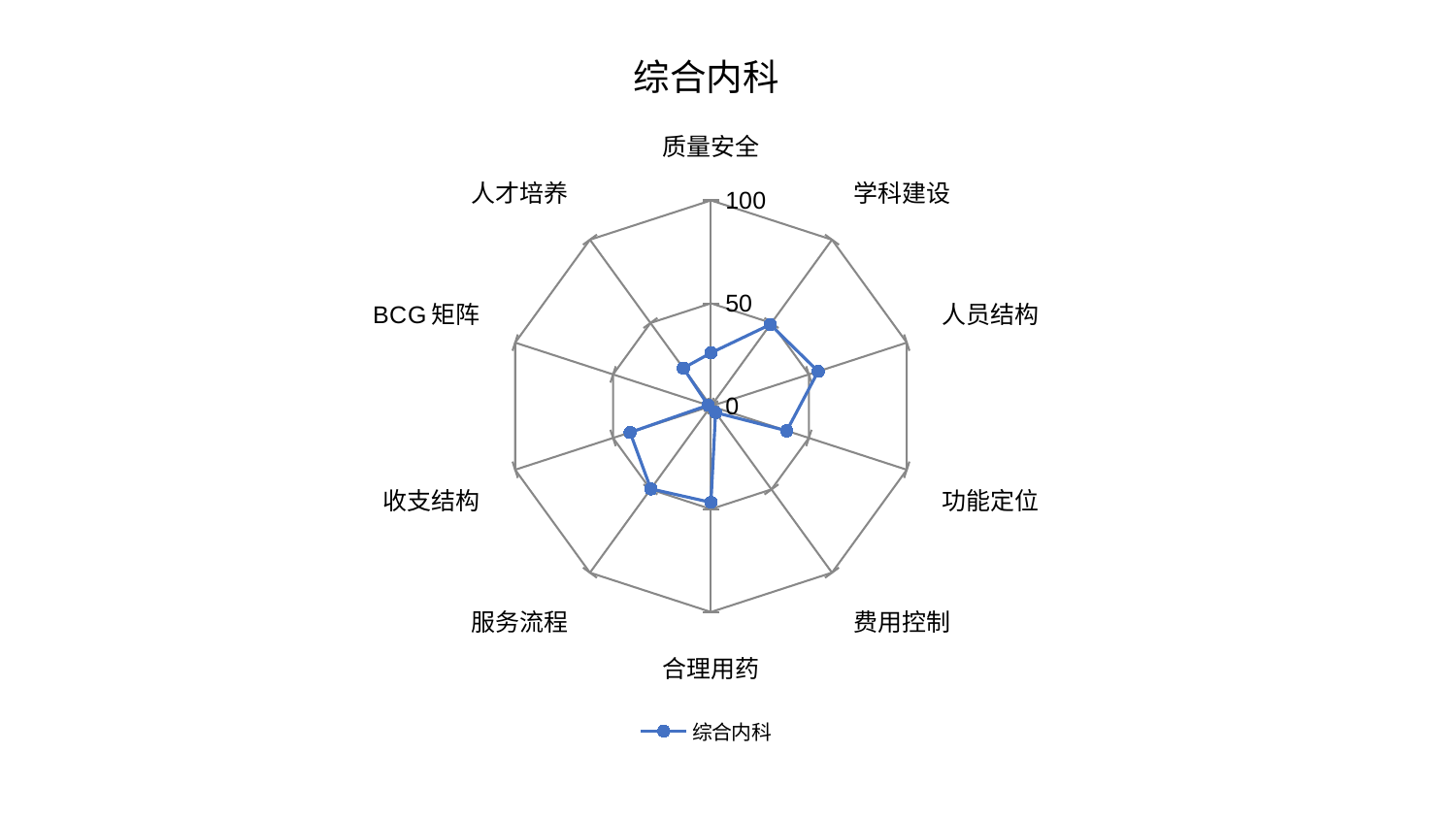

### Chart: 综合内科

| Category | 综合内科 |
|---|---|
| 质量安全 | 25.904204610301242 |
| 学科建设 | 49.06099558272795 |
| 人员结构 | 54.75611688059801 |
| 功能定位 | 38.726048686834375 |
| 费用控制 | 3.820858411559745 |
| 合理用药 | 46.75321848647603 |
| 服务流程 | 49.68942786352125 |
| 收支结构 | 41.31199082382793 |
| BCG矩阵 | 1.4749936749478225 |
| 人才培养 | 22.870592851077124 |
142